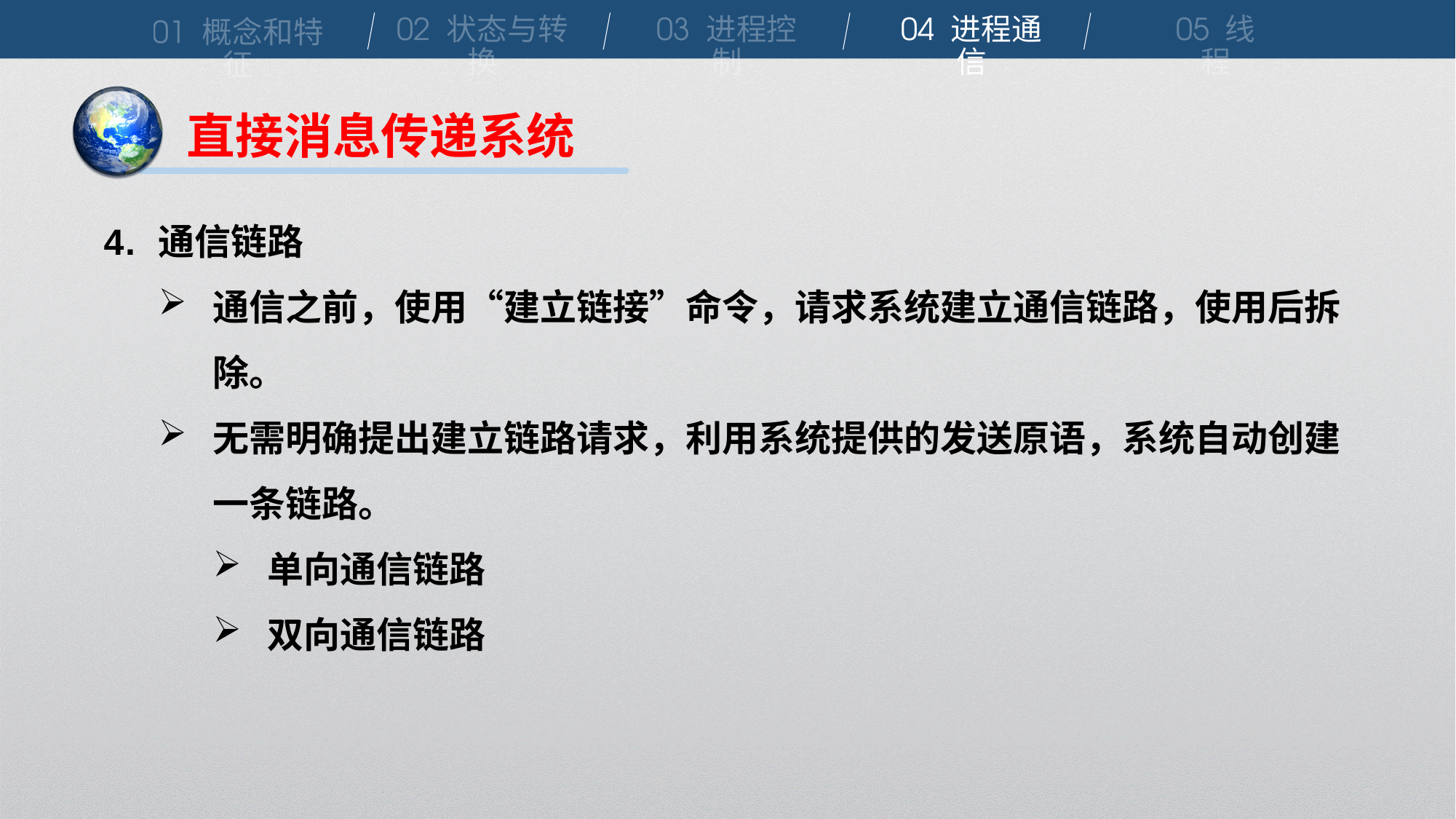

02 状态与转换
03 进程控制
04 进程通信
05 线程
01 概念和特征
直接消息传递系统
通信链路
通信之前，使用“建立链接”命令，请求系统建立通信链路，使用后拆除。
无需明确提出建立链路请求，利用系统提供的发送原语，系统自动创建一条链路。
单向通信链路
双向通信链路